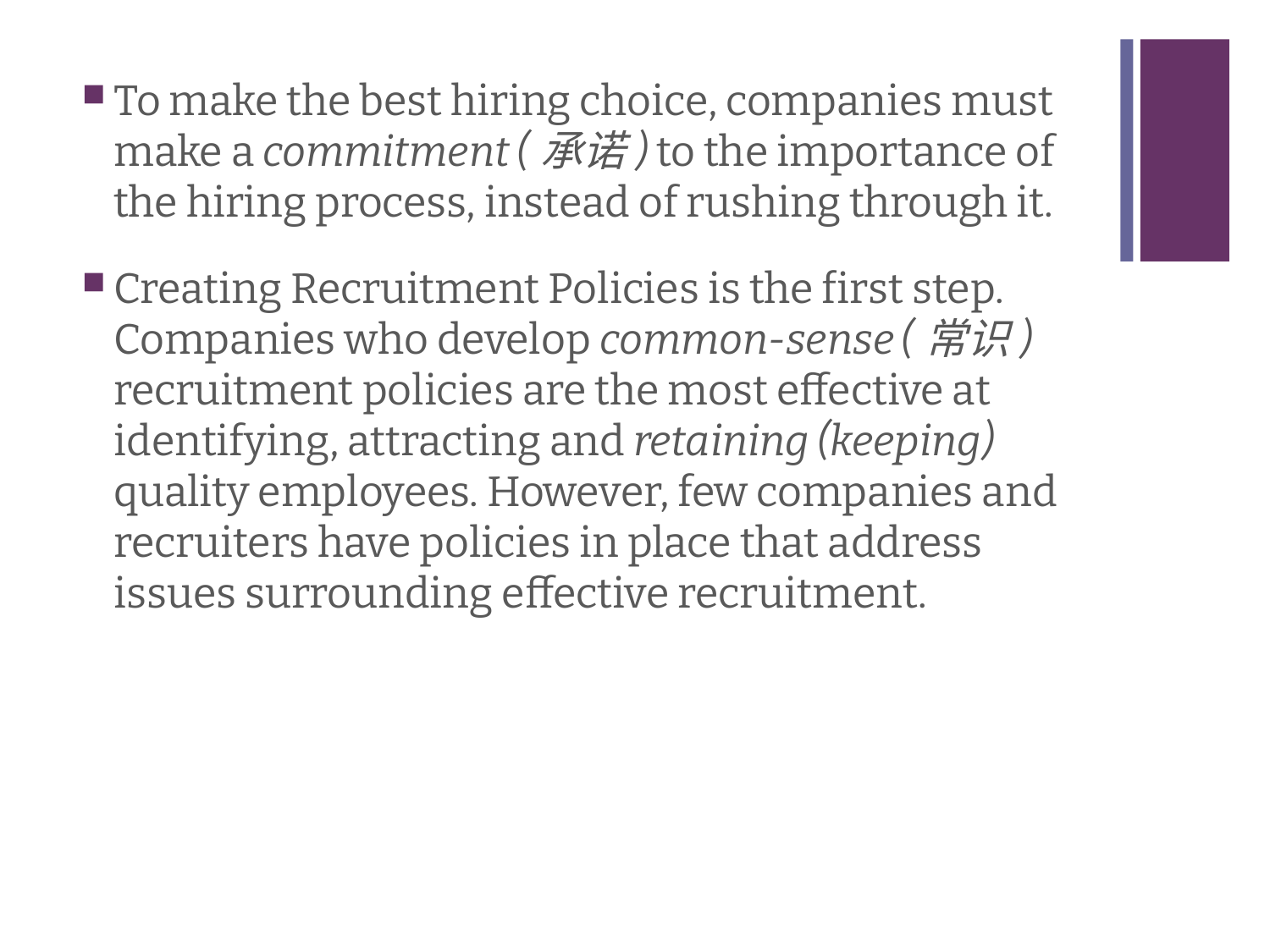

#
To make the best hiring choice, companies must make a commitment (承诺) to the importance of the hiring process, instead of rushing through it.
Creating Recruitment Policies is the first step. Companies who develop common-sense (常识) recruitment policies are the most effective at identifying, attracting and retaining (keeping) quality employees. However, few companies and recruiters have policies in place that address issues surrounding effective recruitment.